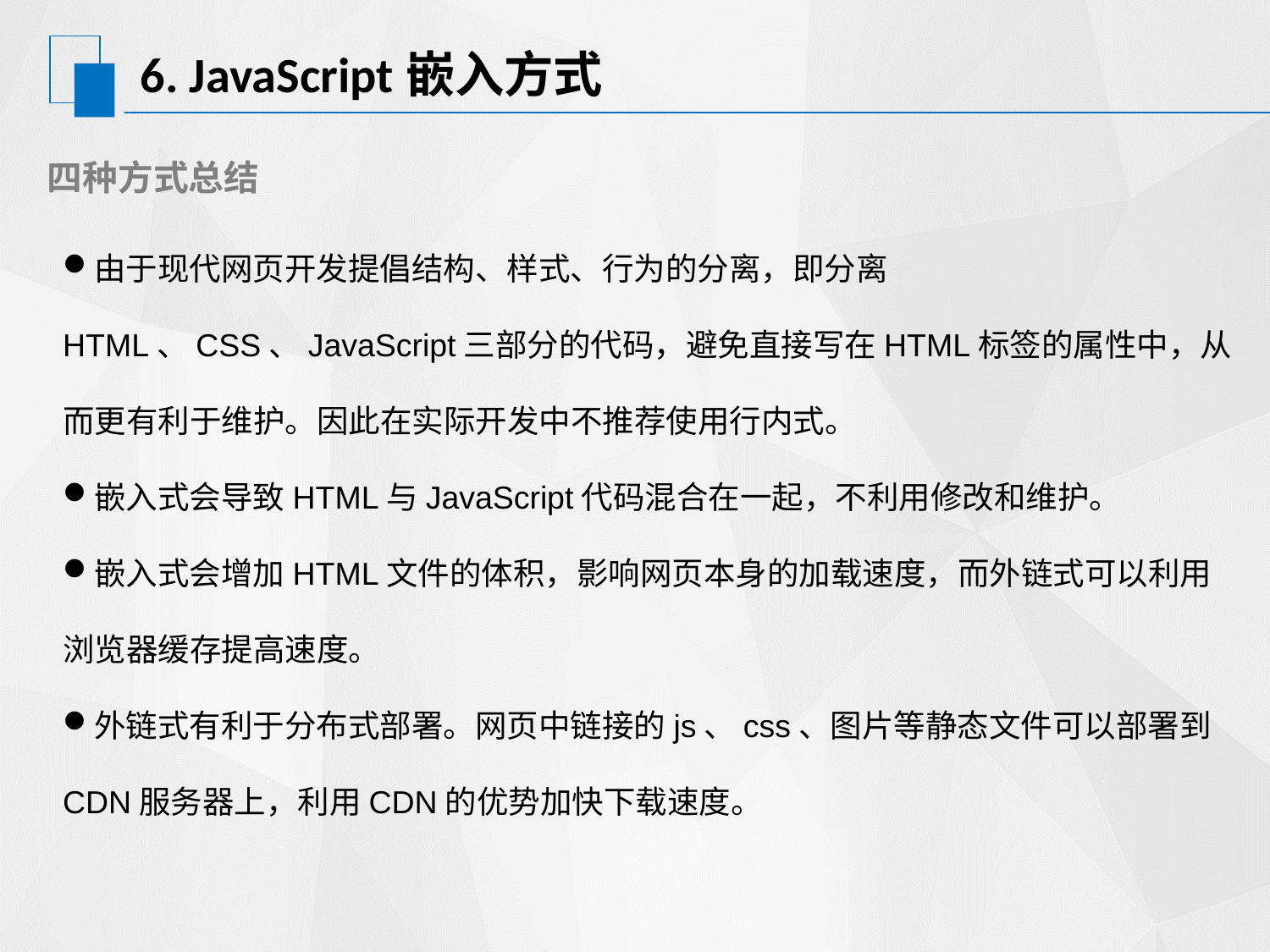

# 6. JavaScript嵌入方式
四种方式总结
由于现代网页开发提倡结构、样式、行为的分离，即分离HTML、CSS、JavaScript三部分的代码，避免直接写在HTML标签的属性中，从而更有利于维护。因此在实际开发中不推荐使用行内式。
嵌入式会导致HTML与JavaScript代码混合在一起，不利用修改和维护。
嵌入式会增加HTML文件的体积，影响网页本身的加载速度，而外链式可以利用浏览器缓存提高速度。
外链式有利于分布式部署。网页中链接的js、css、图片等静态文件可以部署到CDN服务器上，利用CDN的优势加快下载速度。